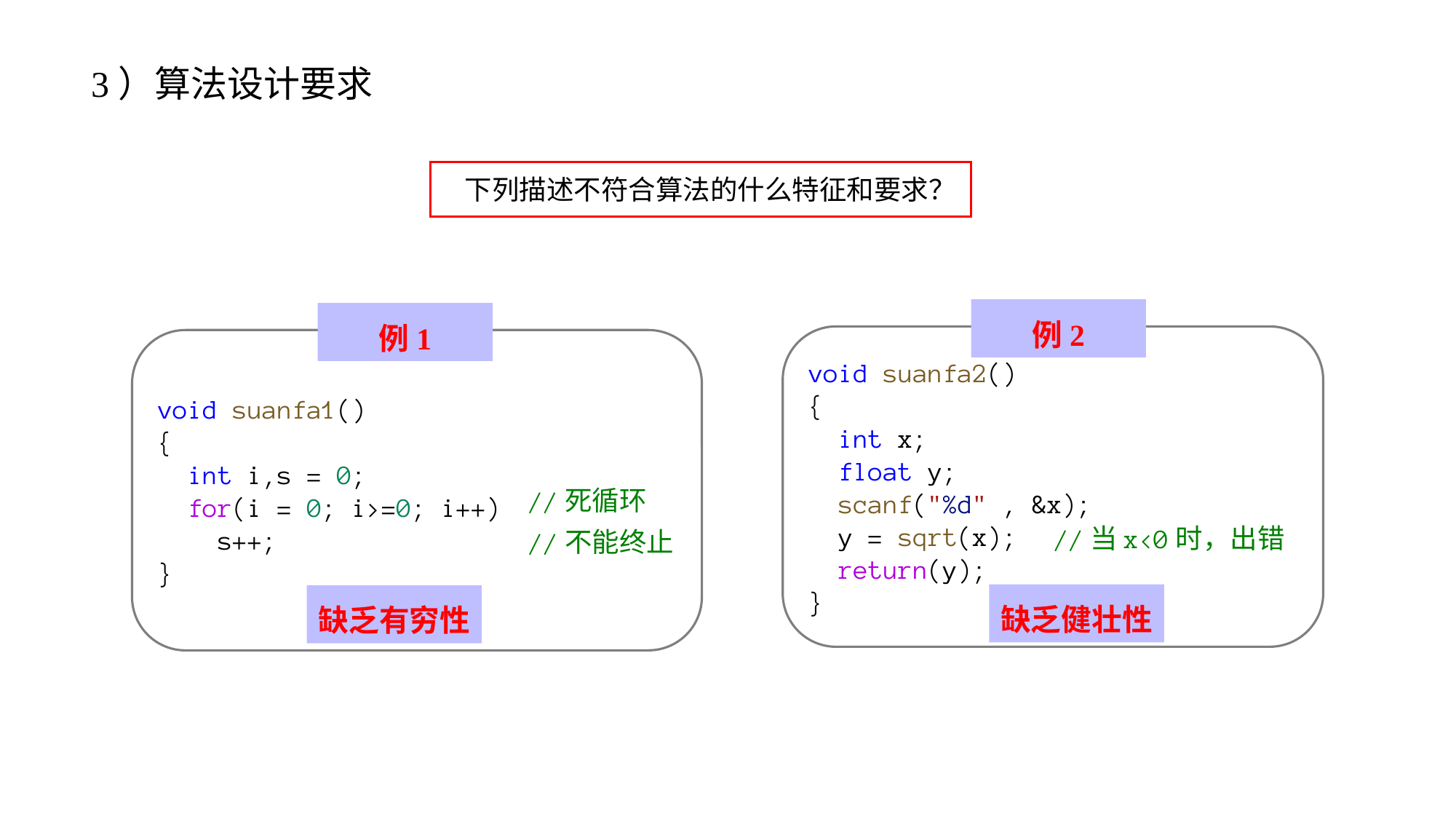

3）算法设计要求

下列描述不符合算法的什么特征和要求？
例2
例1
void suanfa2()
{
  int x;
  float y;
  scanf("%d" , &x);
  y = sqrt(x);
  return(y);
}
void suanfa1()
{
  int i,s = 0;
  for(i = 0; i>=0; i++)
    s++;
}
//死循环
//当x<0时，出错
//不能终止
缺乏健壮性
缺乏有穷性